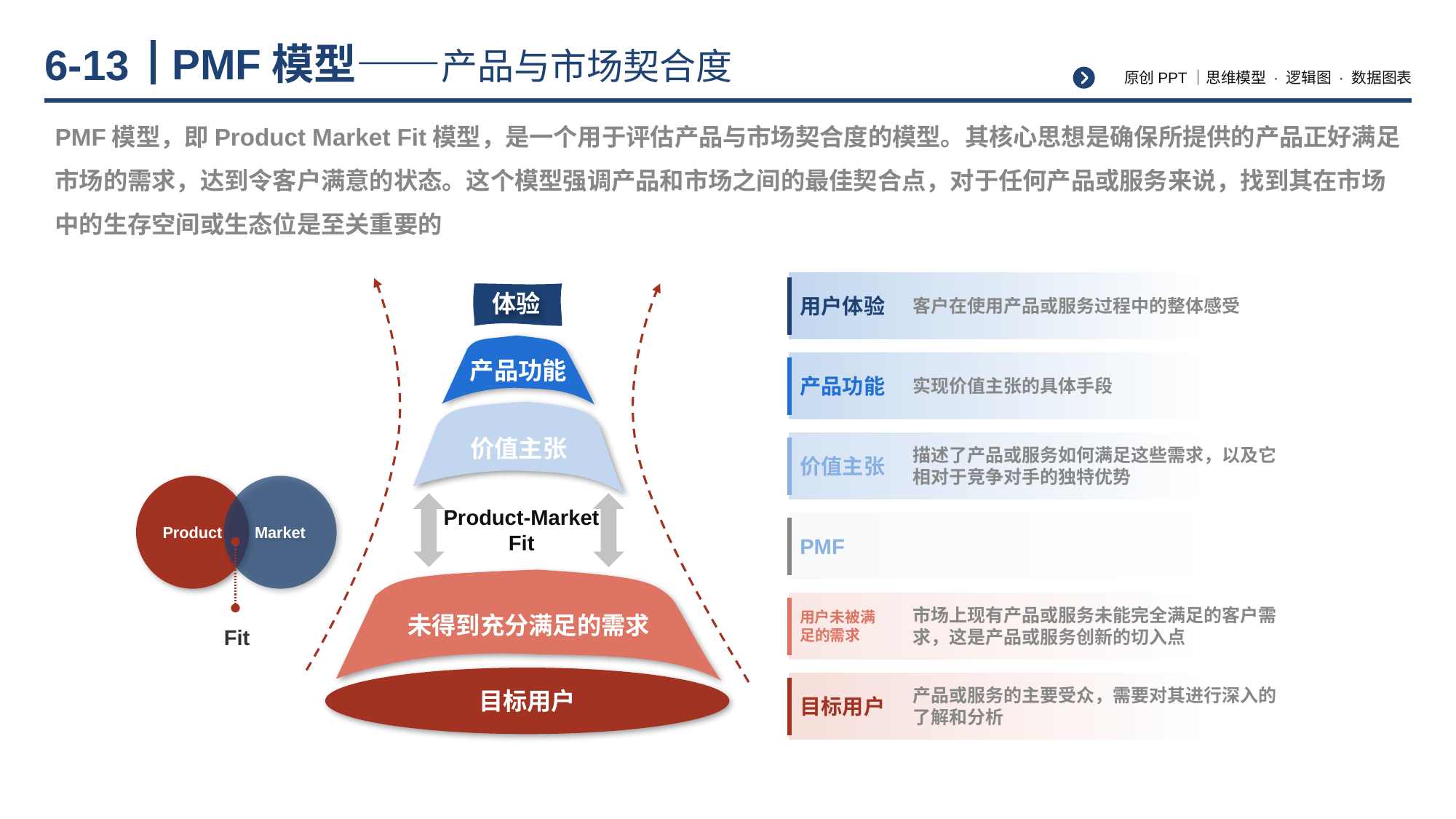

# PMF模型——产品与市场契合度
6-13
PMF模型，即Product Market Fit模型，是一个用于评估产品与市场契合度的模型。其核心思想是确保所提供的产品正好满足市场的需求，达到令客户满意的状态。这个模型强调产品和市场之间的最佳契合点，对于任何产品或服务来说，找到其在市场中的生存空间或生态位是至关重要的

用户体验
客户在使用产品或服务过程中的整体感受

产品功能
实现价值主张的具体手段

描述了产品或服务如何满足这些需求，以及它相对于竞争对手的独特优势
价值主张

PMF

市场上现有产品或服务未能完全满足的客户需求，这是产品或服务创新的切入点
用户未被满足的需求

产品或服务的主要受众，需要对其进行深入的了解和分析
目标用户

体验

产品功能

价值主张

Product-Market
Fit

未得到充分满足的需求

目标用户
Product
Market
Fit